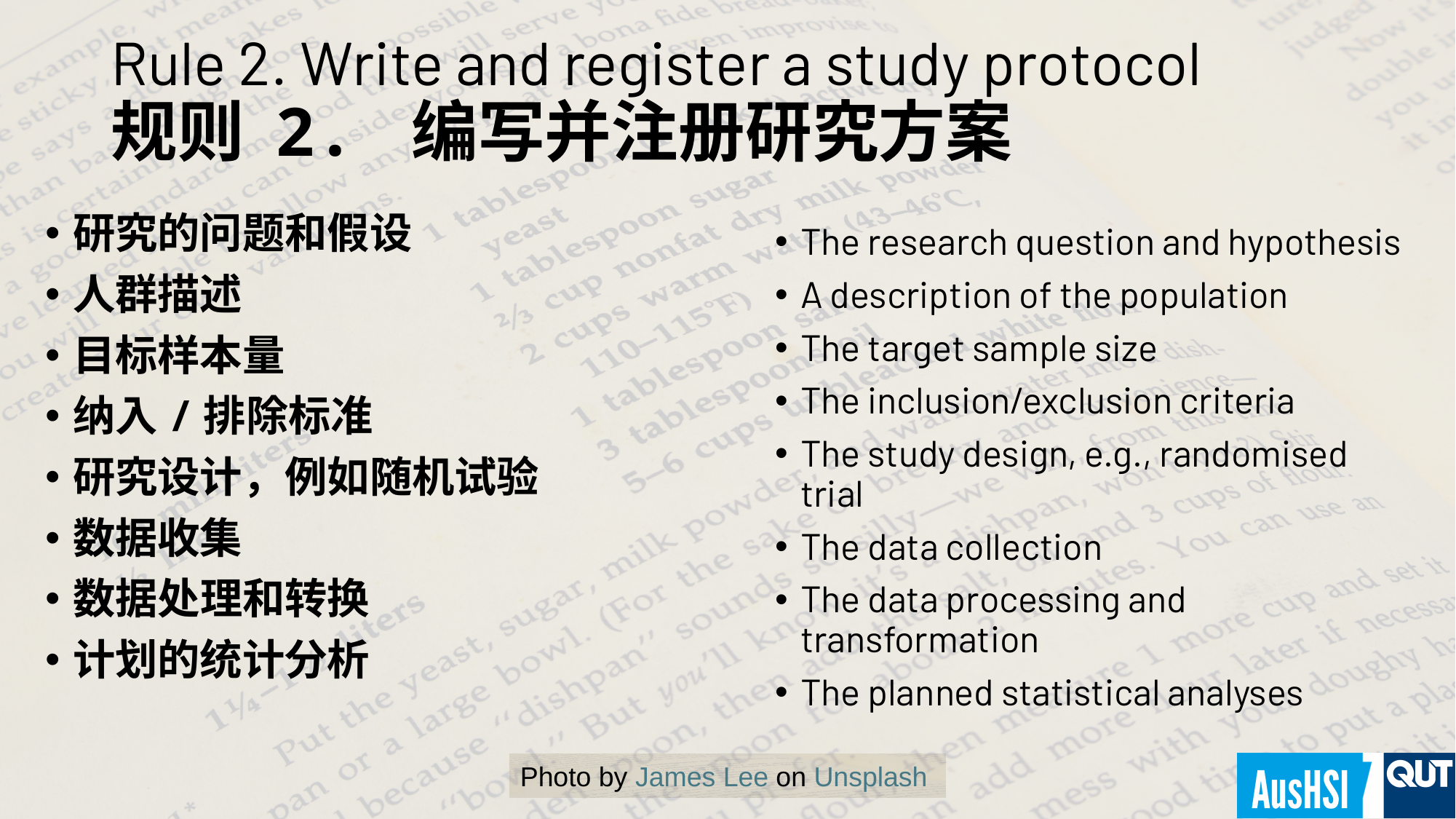

# Rule 2. Write and register a study protocol 规则 2. 编写并注册研究方案
研究的问题和假设
人群描述
目标样本量
纳入/排除标准
研究设计，例如随机试验
数据收集
数据处理和转换
计划的统计分析
The research question and hypothesis
A description of the population
The target sample size
The inclusion/exclusion criteria
The study design, e.g., randomised trial
The data collection
The data processing and transformation
The planned statistical analyses
Photo by James Lee on Unsplash